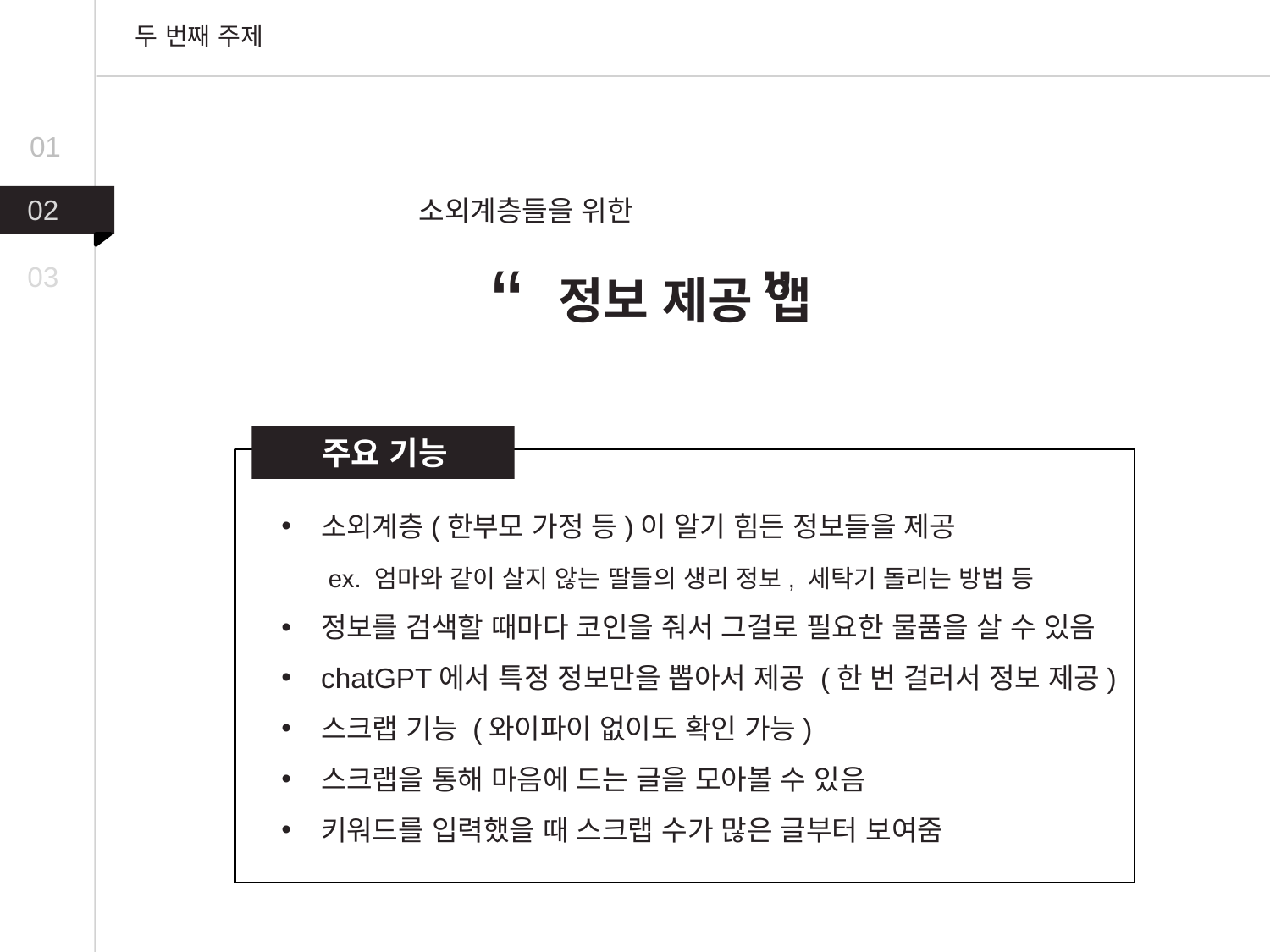

두 번째 주제
01

02
소외계층들을 위한

정보 제공 앱
“         ”

03

주요 기능

소외계층(한부모 가정 등)이 알기 힘든 정보들을 제공
      ex. 엄마와 같이 살지 않는 딸들의 생리 정보, 세탁기 돌리는 방법 등
정보를 검색할 때마다 코인을 줘서 그걸로 필요한 물품을 살 수 있음
chatGPT에서 특정 정보만을 뽑아서 제공 (한 번 걸러서 정보 제공)
스크랩 기능 (와이파이 없이도 확인 가능)
스크랩을 통해 마음에 드는 글을 모아볼 수 있음
키워드를 입력했을 때 스크랩 수가 많은 글부터 보여줌